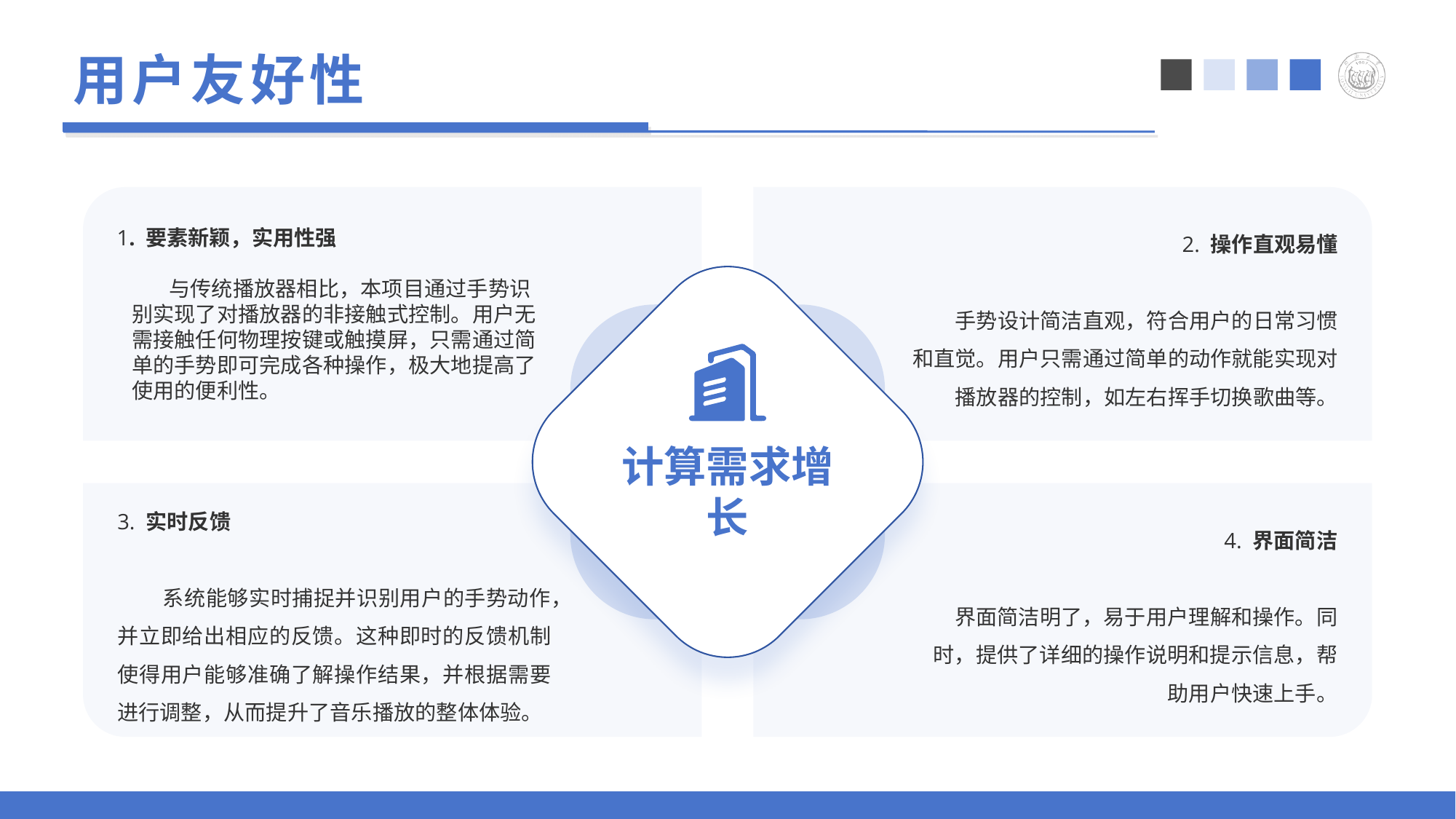

# 用户友好性
1. 要素新颖，实用性强

          与传统播放器相比，本项目通过手势识别实现了对播放器的非接触式控制。用户无需接触任何物理按键或触摸屏，只需通过简单的手势即可完成各种操作，极大地提高了使用的便利性。
2. 操作直观易懂

        手势设计简洁直观，符合用户的日常习惯和直觉。用户只需通过简单的动作就能实现对播放器的控制，如左右挥手切换歌曲等。
计算需求增长

3. 实时反馈

        系统能够实时捕捉并识别用户的手势动作，并立即给出相应的反馈。这种即时的反馈机制使得用户能够准确了解操作结果，并根据需要进行调整，从而提升了音乐播放的整体体验。
4. 界面简洁

       界面简洁明了，易于用户理解和操作。同时，提供了详细的操作说明和提示信息，帮助用户快速上手。